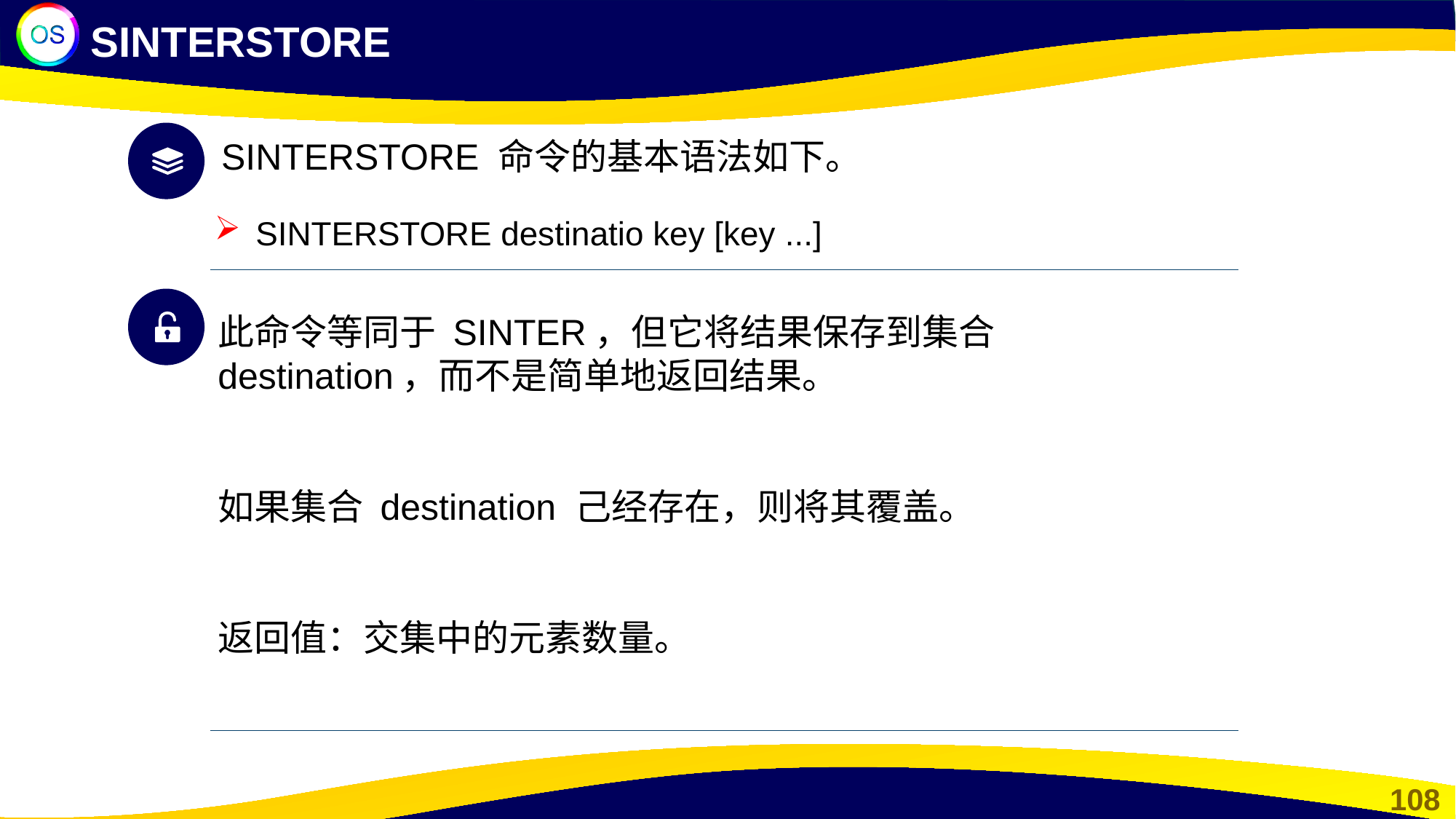

SINTERSTORE

SINTERSTORE 命令的基本语法如下。

SINTERSTORE destinatio key [key ...]

此命令等同于 SINTER，但它将结果保存到集合 destination，而不是简单地返回结果。

如果集合 destination 己经存在，则将其覆盖。

返回值：交集中的元素数量。